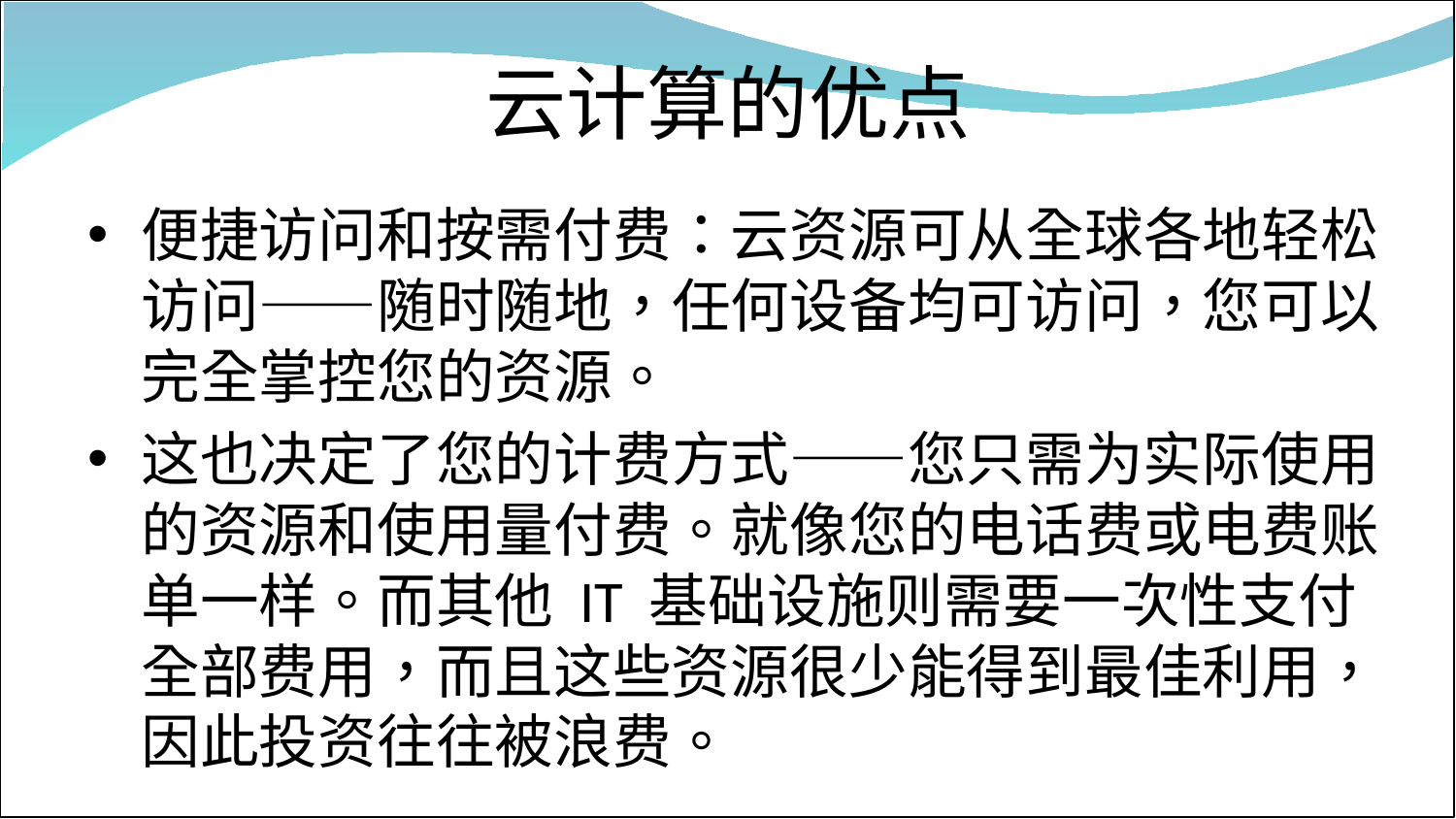

# 云计算的优点
便捷访问和按需付费：云资源可从全球各地轻松访问——随时随地，任何设备均可访问，您可以完全掌控您的资源。
这也决定了您的计费方式——您只需为实际使用的资源和使用量付费。就像您的电话费或电费账单一样。而其他 IT 基础设施则需要一次性支付全部费用，而且这些资源很少能得到最佳利用，因此投资往往被浪费。